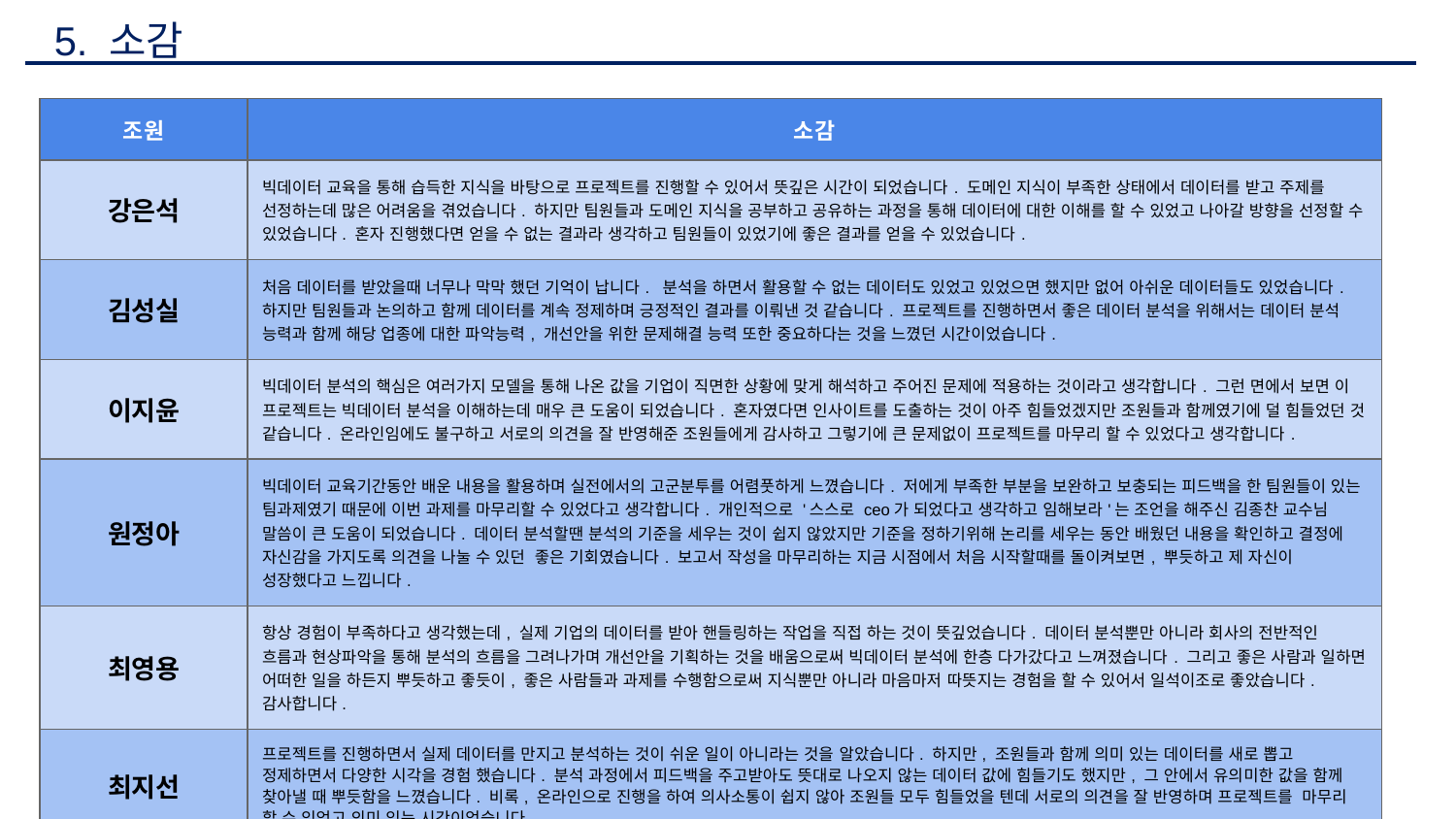

5. 소감
| 조원 | 소감 |
| --- | --- |
| 강은석 | 빅데이터 교육을 통해 습득한 지식을 바탕으로 프로젝트를 진행할 수 있어서 뜻깊은 시간이 되었습니다. 도메인 지식이 부족한 상태에서 데이터를 받고 주제를 선정하는데 많은 어려움을 겪었습니다. 하지만 팀원들과 도메인 지식을 공부하고 공유하는 과정을 통해 데이터에 대한 이해를 할 수 있었고 나아갈 방향을 선정할 수 있었습니다. 혼자 진행했다면 얻을 수 없는 결과라 생각하고 팀원들이 있었기에 좋은 결과를 얻을 수 있었습니다. |
| 김성실 | 처음 데이터를 받았을때 너무나 막막 했던 기억이 납니다. 분석을 하면서 활용할 수 없는 데이터도 있었고 있었으면 했지만 없어 아쉬운 데이터들도 있었습니다.하지만 팀원들과 논의하고 함께 데이터를 계속 정제하며 긍정적인 결과를 이뤄낸 것 같습니다. 프로젝트를 진행하면서 좋은 데이터 분석을 위해서는 데이터 분석 능력과 함께 해당 업종에 대한 파악능력, 개선안을 위한 문제해결 능력 또한 중요하다는 것을 느꼈던 시간이었습니다. |
| 이지윤 | 빅데이터 분석의 핵심은 여러가지 모델을 통해 나온 값을 기업이 직면한 상황에 맞게 해석하고 주어진 문제에 적용하는 것이라고 생각합니다. 그런 면에서 보면 이 프로젝트는 빅데이터 분석을 이해하는데 매우 큰 도움이 되었습니다. 혼자였다면 인사이트를 도출하는 것이 아주 힘들었겠지만 조원들과 함께였기에 덜 힘들었던 것 같습니다. 온라인임에도 불구하고 서로의 의견을 잘 반영해준 조원들에게 감사하고 그렇기에 큰 문제없이 프로젝트를 마무리 할 수 있었다고 생각합니다. |
| 원정아 | 빅데이터 교육기간동안 배운 내용을 활용하며 실전에서의 고군분투를 어렴풋하게 느꼈습니다. 저에게 부족한 부분을 보완하고 보충되는 피드백을 한 팀원들이 있는 팀과제였기 때문에 이번 과제를 마무리할 수 있었다고 생각합니다. 개인적으로 '스스로 ceo가 되었다고 생각하고 임해보라'는 조언을 해주신 김종찬 교수님 말씀이 큰 도움이 되었습니다. 데이터 분석할땐 분석의 기준을 세우는 것이 쉽지 않았지만 기준을 정하기위해 논리를 세우는 동안 배웠던 내용을 확인하고 결정에 자신감을 가지도록 의견을 나눌 수 있던 좋은 기회였습니다. 보고서 작성을 마무리하는 지금 시점에서 처음 시작할때를 돌이켜보면, 뿌듯하고 제 자신이 성장했다고 느낍니다. |
| 최영용 | 항상 경험이 부족하다고 생각했는데, 실제 기업의 데이터를 받아 핸들링하는 작업을 직접 하는 것이 뜻깊었습니다. 데이터 분석뿐만 아니라 회사의 전반적인 흐름과 현상파악을 통해 분석의 흐름을 그려나가며 개선안을 기획하는 것을 배움으로써 빅데이터 분석에 한층 다가갔다고 느껴졌습니다. 그리고 좋은 사람과 일하면 어떠한 일을 하든지 뿌듯하고 좋듯이, 좋은 사람들과 과제를 수행함으로써 지식뿐만 아니라 마음마저 따뜻지는 경험을 할 수 있어서 일석이조로 좋았습니다. 감사합니다. |
| 최지선 | 프로젝트를 진행하면서 실제 데이터를 만지고 분석하는 것이 쉬운 일이 아니라는 것을 알았습니다. 하지만, 조원들과 함께 의미 있는 데이터를 새로 뽑고 정제하면서 다양한 시각을 경험 했습니다. 분석 과정에서 피드백을 주고받아도 뜻대로 나오지 않는 데이터 값에 힘들기도 했지만, 그 안에서 유의미한 값을 함께 찾아낼 때 뿌듯함을 느꼈습니다. 비록, 온라인으로 진행을 하여 의사소통이 쉽지 않아 조원들 모두 힘들었을 텐데 서로의 의견을 잘 반영하며 프로젝트를 마무리 할 수 있었고 의미 있는 시간이었습니다. |